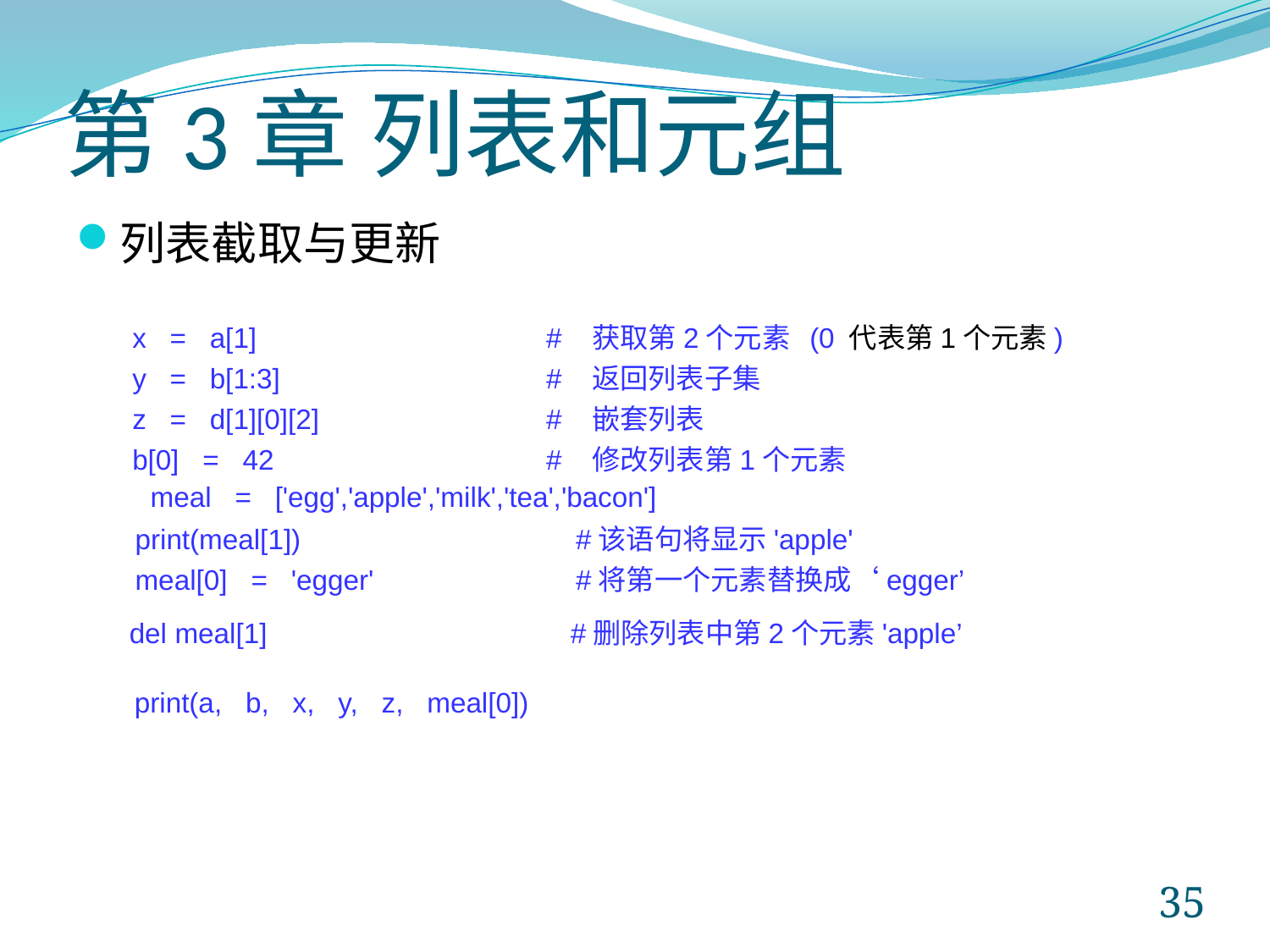

# 第3章 列表和元组
列表截取与更新

x   =   a[1]
y   =   b[1:3]
z   =   d[1][0][2]
b[0]   =   42
#   获取第2个元素  (0 代表第1个元素)
#   返回列表子集
#   嵌套列表
#   修改列表第1个元素
meal   =   ['egg','apple','milk','tea','bacon']
print(meal[1])
meal[0]   =   'egger'
#该语句将显示'apple'
#将第一个元素替换成‘egger’
del meal[1]
#删除列表中第2个元素'apple’
print(a,   b,   x,   y,   z,   meal[0])
35